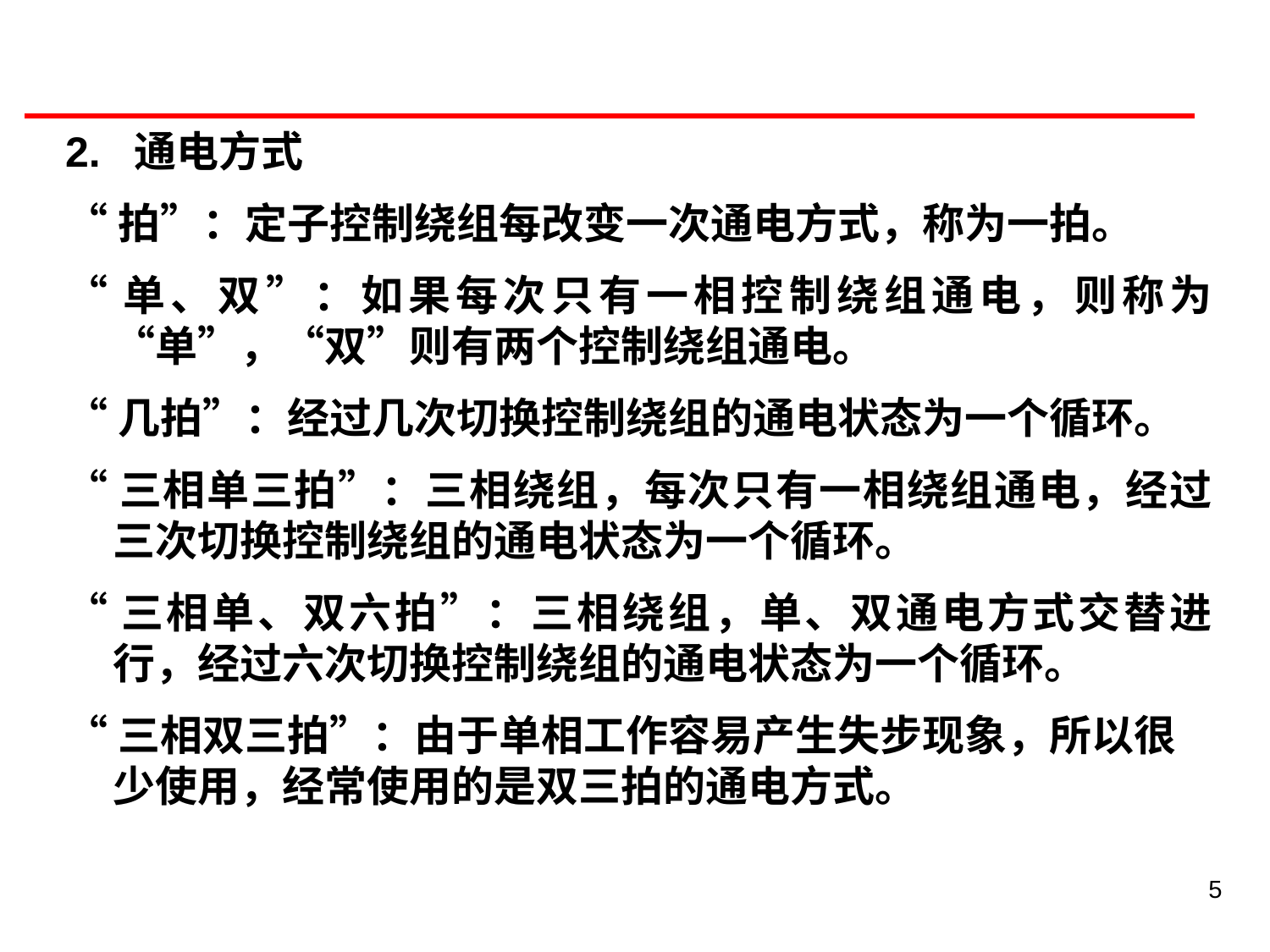

2.  通电方式
“拍”：定子控制绕组每改变一次通电方式，称为一拍。
“单、双”：如果每次只有一相控制绕组通电，则称为“单”，“双”则有两个控制绕组通电。
“几拍”：经过几次切换控制绕组的通电状态为一个循环。
“三相单三拍”：三相绕组，每次只有一相绕组通电，经过三次切换控制绕组的通电状态为一个循环。
“三相单、双六拍”：三相绕组，单、双通电方式交替进行，经过六次切换控制绕组的通电状态为一个循环。
“三相双三拍”：由于单相工作容易产生失步现象，所以很少使用，经常使用的是双三拍的通电方式。
5